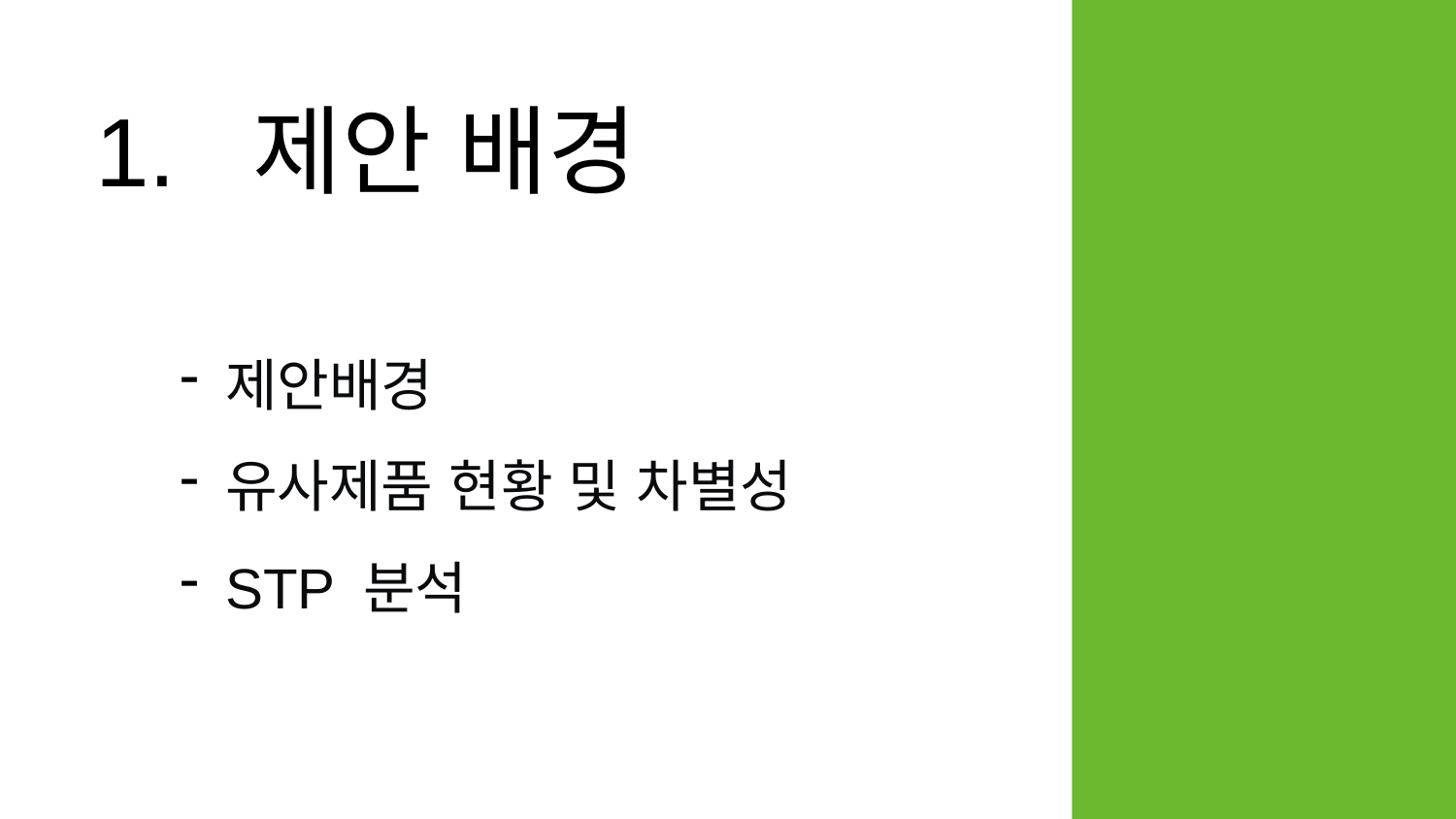

# 1.  제안 배경
제안배경
유사제품 현황 및 차별성
STP 분석